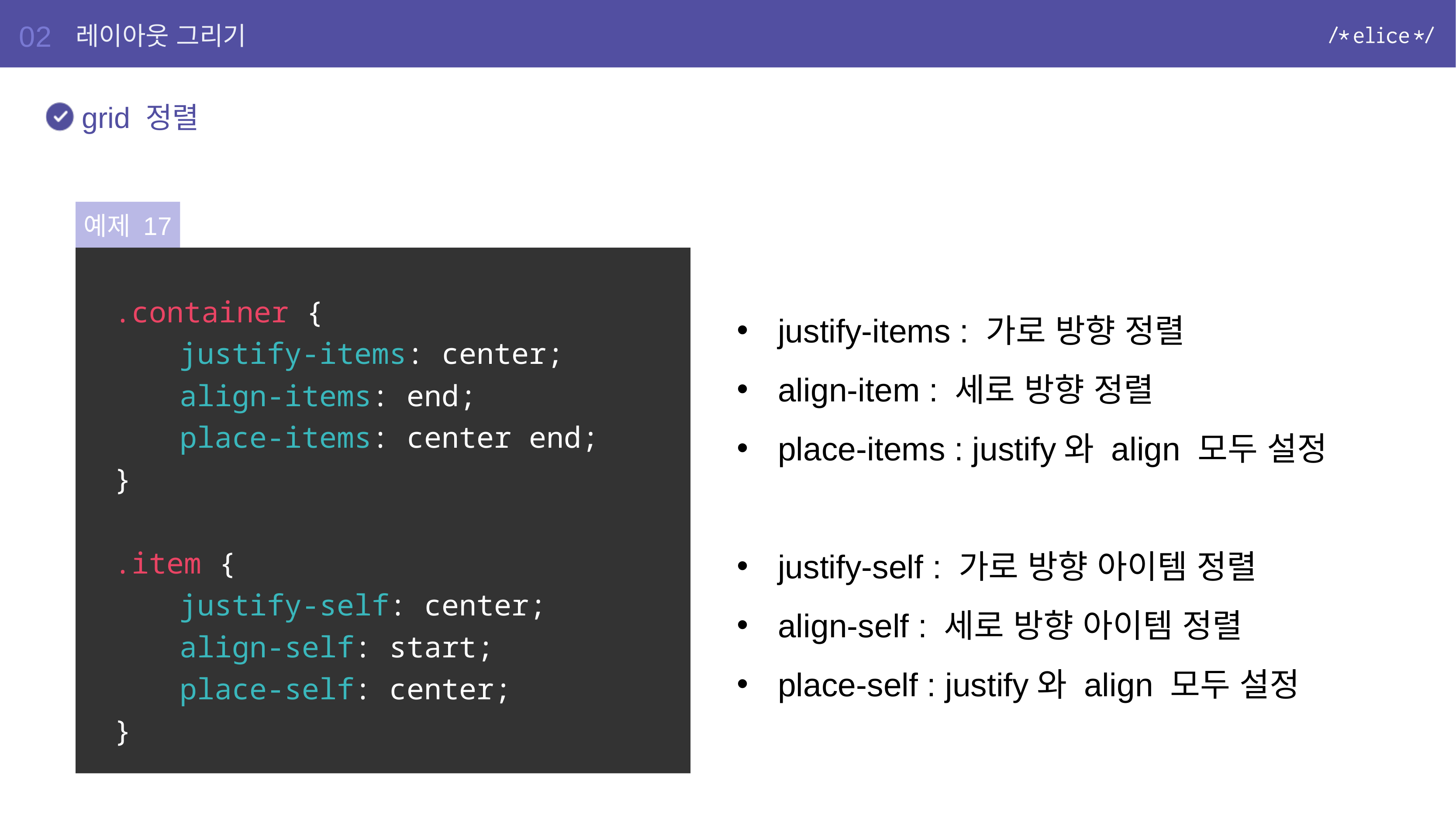

02
레이아웃 그리기
grid 정렬
예제 17
.container {
	justify-items: center;
	align-items: end;
	place-items: center end;
}

.item {
	justify-self: center;
	align-self: start;
	place-self: center;
}

justify-items : 가로 방향 정렬
align-item : 세로 방향 정렬
place-items : justify와 align 모두 설정

justify-self : 가로 방향 아이템 정렬
align-self : 세로 방향 아이템 정렬
place-self : justify와 align 모두 설정